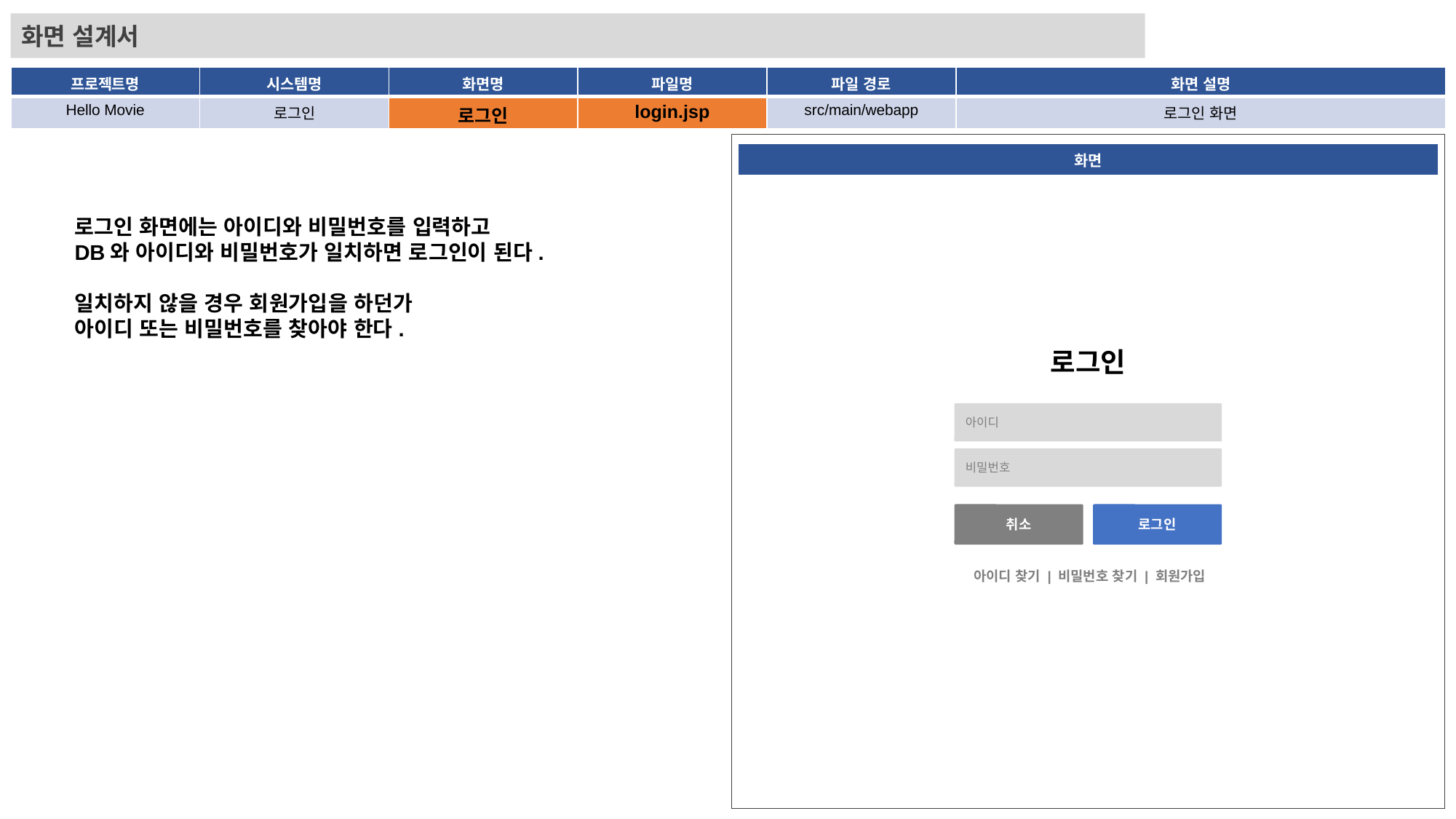

화면 설계서
| 프로젝트명 | 시스템명 | 화면명 | 파일명 | 파일 경로 | 화면 설명 |
| --- | --- | --- | --- | --- | --- |
| Hello Movie | 로그인 | 로그인 | login.jsp | src/main/webapp | 로그인 화면 |

| 화면 |
| --- |
로그인 화면에는 아이디와 비밀번호를 입력하고
DB와 아이디와 비밀번호가 일치하면 로그인이 된다.

일치하지 않을 경우 회원가입을 하던가
아이디 또는 비밀번호를 찾아야 한다.
로그인
아이디
비밀번호
취소
로그인
아이디 찾기 | 비밀번호 찾기 | 회원가입